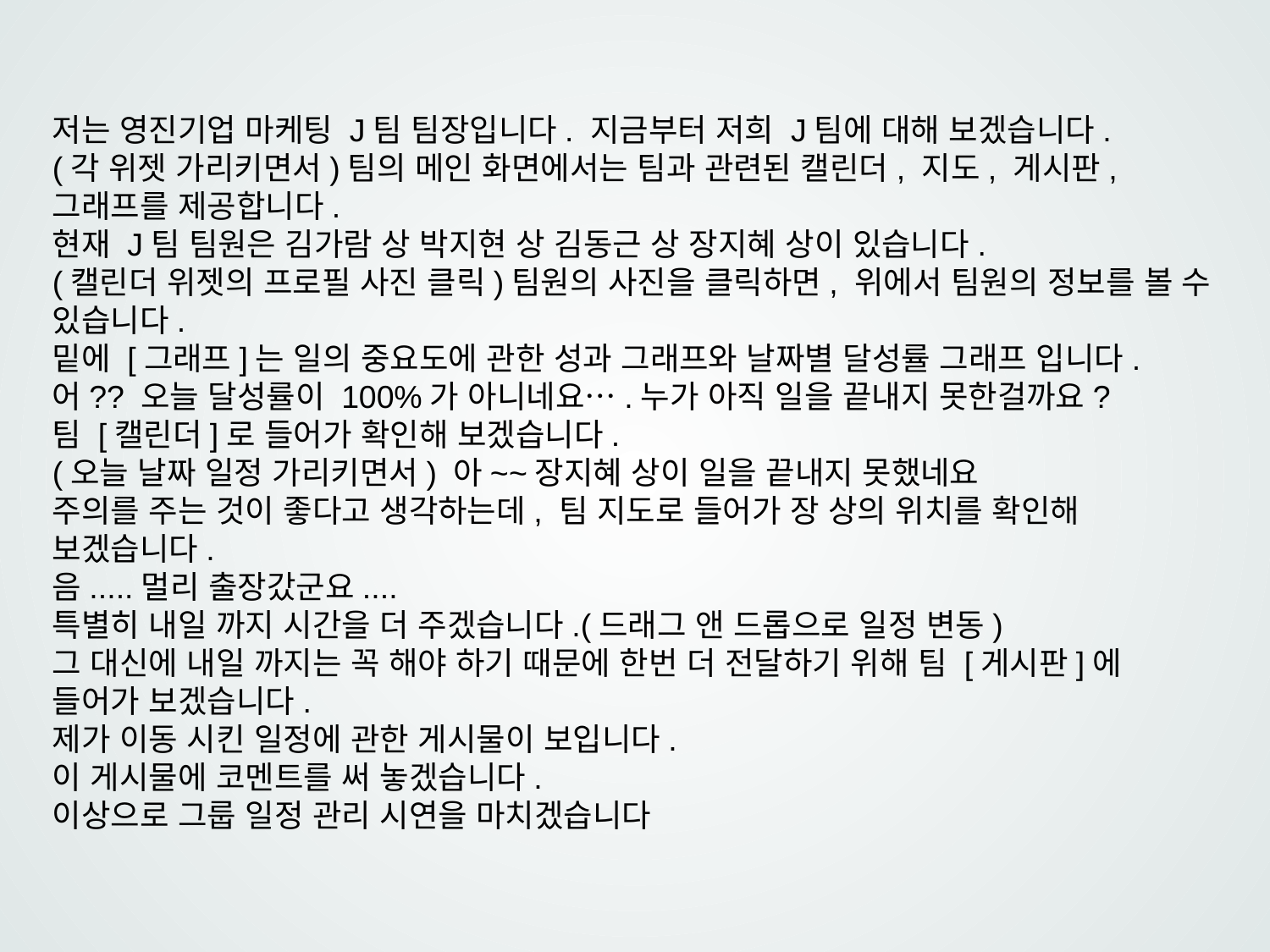

저는 영진기업 마케팅 J팀 팀장입니다. 지금부터 저희 J팀에 대해 보겠습니다.
(각 위젯 가리키면서)팀의 메인 화면에서는 팀과 관련된 캘린더, 지도, 게시판, 그래프를 제공합니다.
현재 J팀 팀원은 김가람 상 박지현 상 김동근 상 장지혜 상이 있습니다.
(캘린더 위젯의 프로필 사진 클릭)팀원의 사진을 클릭하면, 위에서 팀원의 정보를 볼 수 있습니다.
밑에 [그래프]는 일의 중요도에 관한 성과 그래프와 날짜별 달성률 그래프 입니다.
어?? 오늘 달성률이 100%가 아니네요….누가 아직 일을 끝내지 못한걸까요?
팀 [캘린더]로 들어가 확인해 보겠습니다.
(오늘 날짜 일정 가리키면서) 아~~장지혜 상이 일을 끝내지 못했네요
주의를 주는 것이 좋다고 생각하는데, 팀 지도로 들어가 장 상의 위치를 확인해 보겠습니다.
음.....멀리 출장갔군요....
특별히 내일 까지 시간을 더 주겠습니다.(드래그 앤 드롭으로 일정 변동)
그 대신에 내일 까지는 꼭 해야 하기 때문에 한번 더 전달하기 위해 팀 [게시판]에 들어가 보겠습니다.
제가 이동 시킨 일정에 관한 게시물이 보입니다.
이 게시물에 코멘트를 써 놓겠습니다.
이상으로 그룹 일정 관리 시연을 마치겠습니다